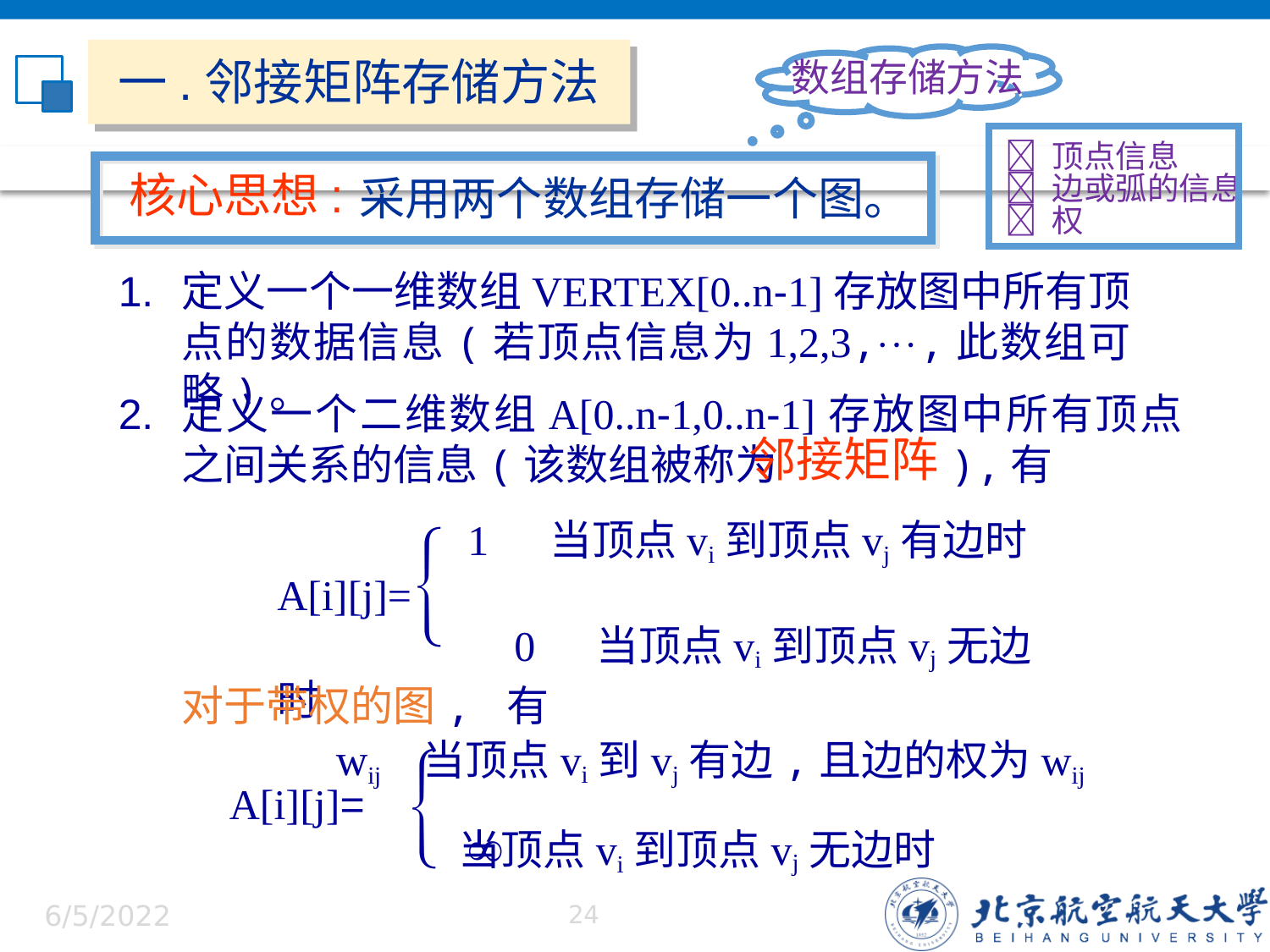

一.邻接矩阵存储方法

数组存储方法

• 顶点信息
• 边或弧的信息
• 权

核心思想:
 采用两个数组存储一个图。
定义一个一维数组VERTEX[0..n-1]存放图中所有顶点的数据信息(若顶点信息为1,2,3,…,此数组可略)。
定义一个二维数组A[0..n-1,0..n-1]存放图中所有顶点之间关系的信息(该数组被称为                 ),有
邻接矩阵
{
                  1  当顶点vi到顶点vj有边时
A[i][j]=
            0  当顶点vi到顶点vj无边时
对于带权的图, 有
             wij   当顶点vi到vj有边,且边的权为wij
    A[i][j]=
                            当顶点vi到顶点vj无边时
{
∞
6/5/2022
24